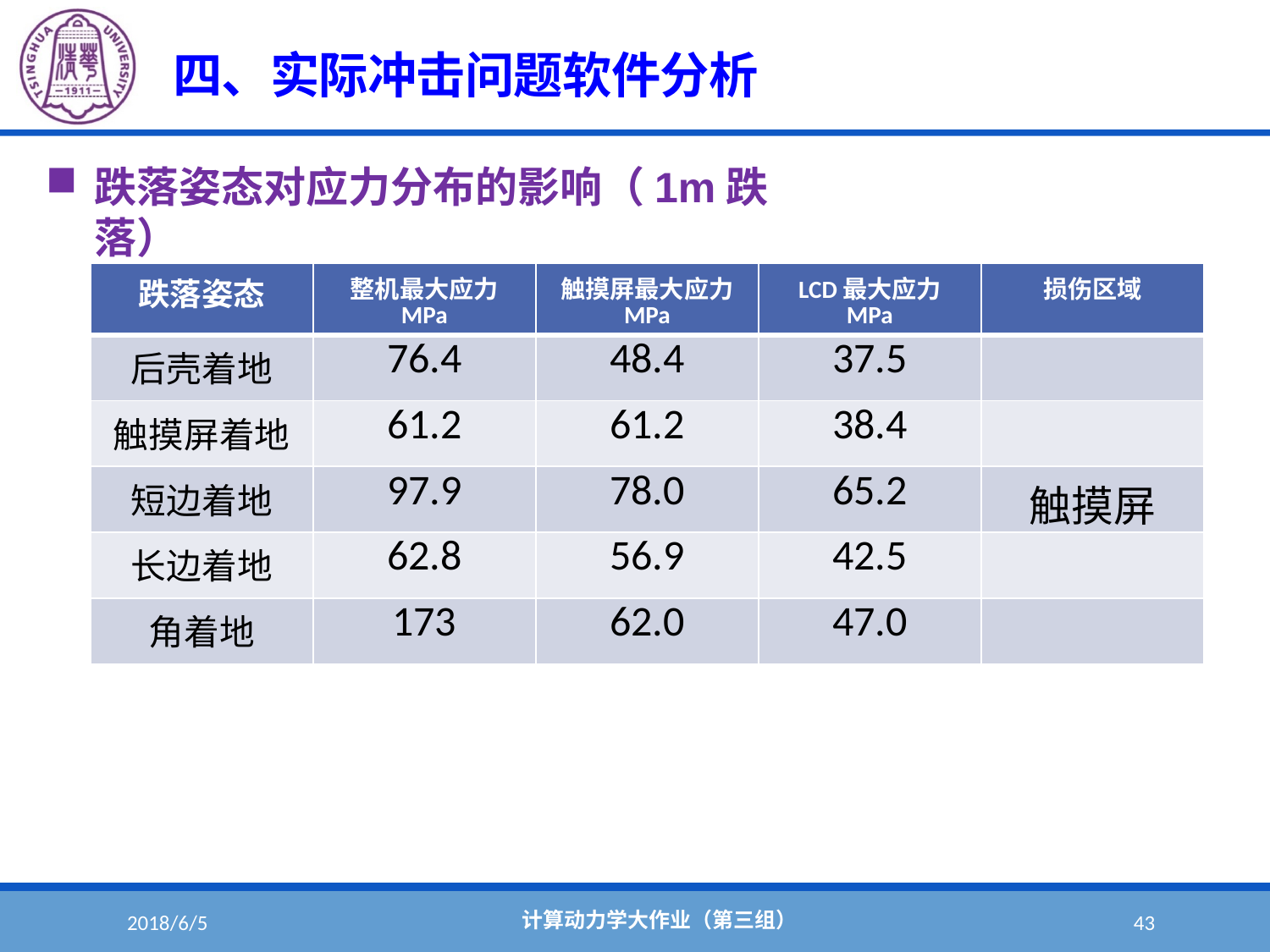

#
四、实际冲击问题软件分析
跌落姿态对应力分布的影响（1m跌落）
| 跌落姿态 | 整机最大应力 MPa | 触摸屏最大应力 MPa | LCD最大应力 MPa | 损伤区域 |
| --- | --- | --- | --- | --- |
| 后壳着地 | 76.4 | 48.4 | 37.5 |  |
| 触摸屏着地 | 61.2 | 61.2 | 38.4 |  |
| 短边着地 | 97.9 | 78.0 | 65.2 | 触摸屏 |
| 长边着地 | 62.8 | 56.9 | 42.5 |  |
| 角着地 | 173 | 62.0 | 47.0 |  |
计算动力学大作业（第三组）
2018/6/5
43